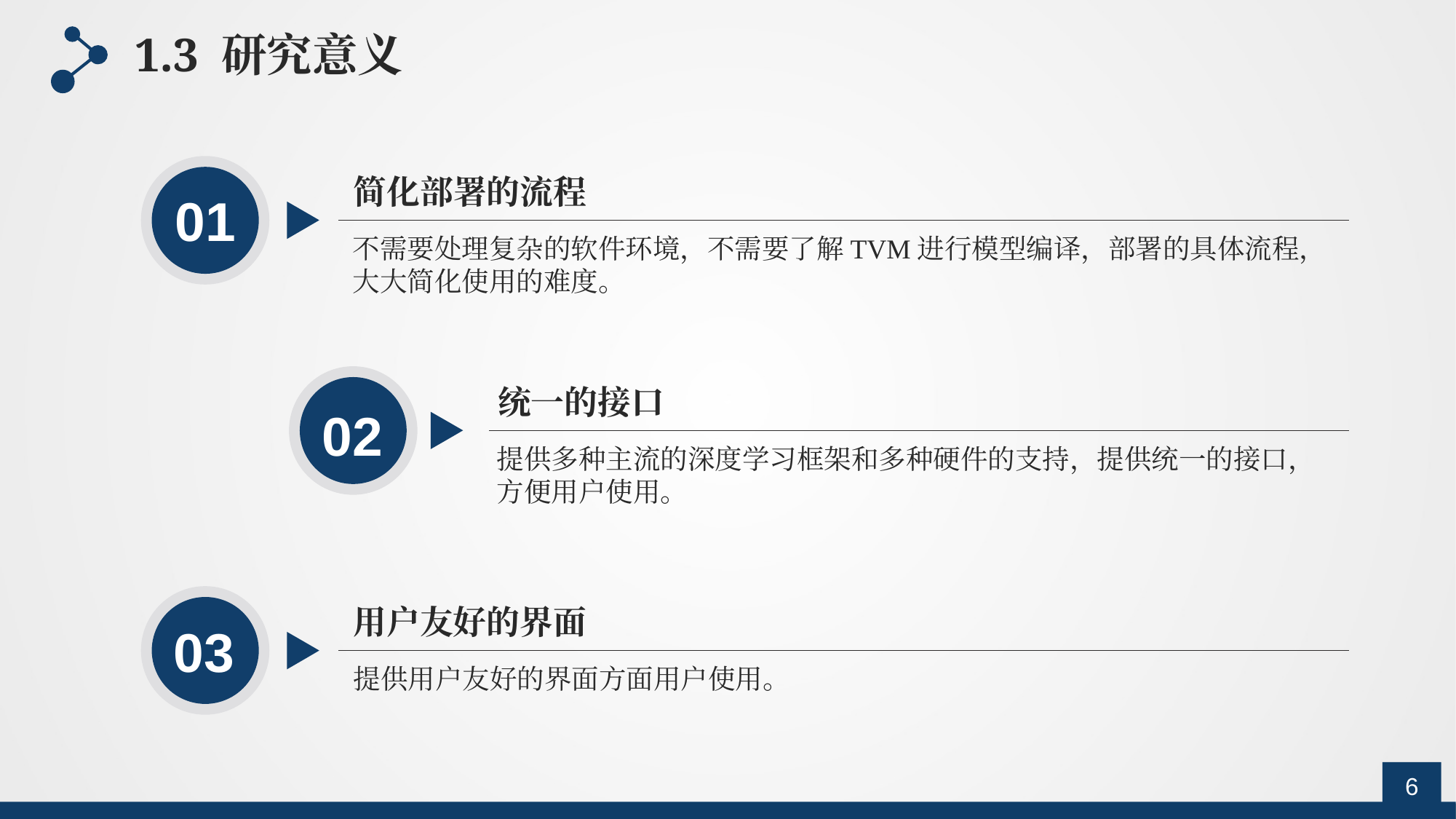

1.3 研究意义

简化部署的流程

01

不需要处理复杂的软件环境，不需要了解TVM进行模型编译，部署的具体流程，大大简化使用的难度。

统一的接口

02

提供多种主流的深度学习框架和多种硬件的支持，提供统一的接口，方便用户使用。

用户友好的界面

03

提供用户友好的界面方面用户使用。